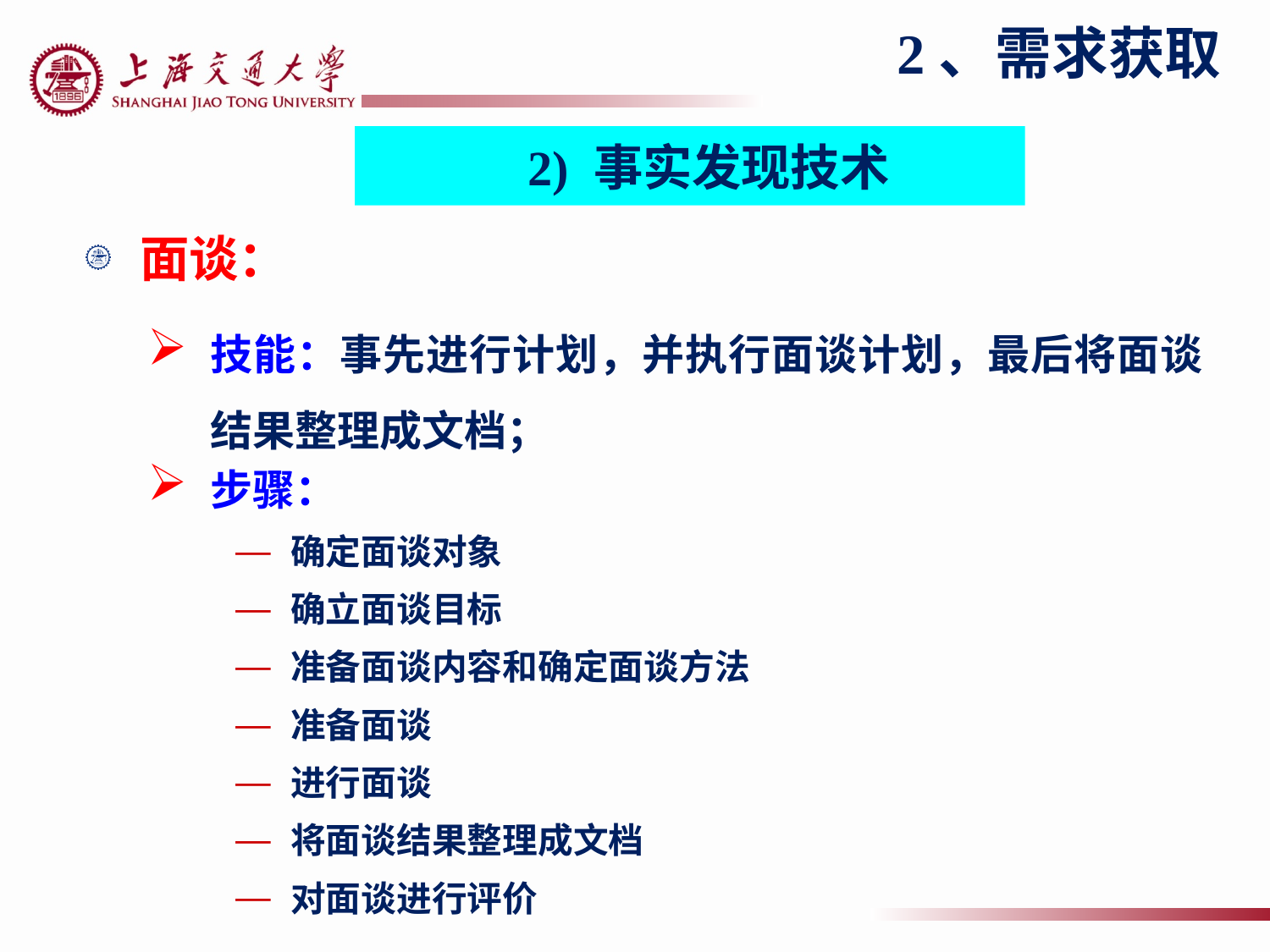

2、需求获取
2) 事实发现技术
面谈：
技能：事先进行计划，并执行面谈计划，最后将面谈结果整理成文档；
步骤：
确定面谈对象
确立面谈目标
准备面谈内容和确定面谈方法
准备面谈
进行面谈
将面谈结果整理成文档
对面谈进行评价